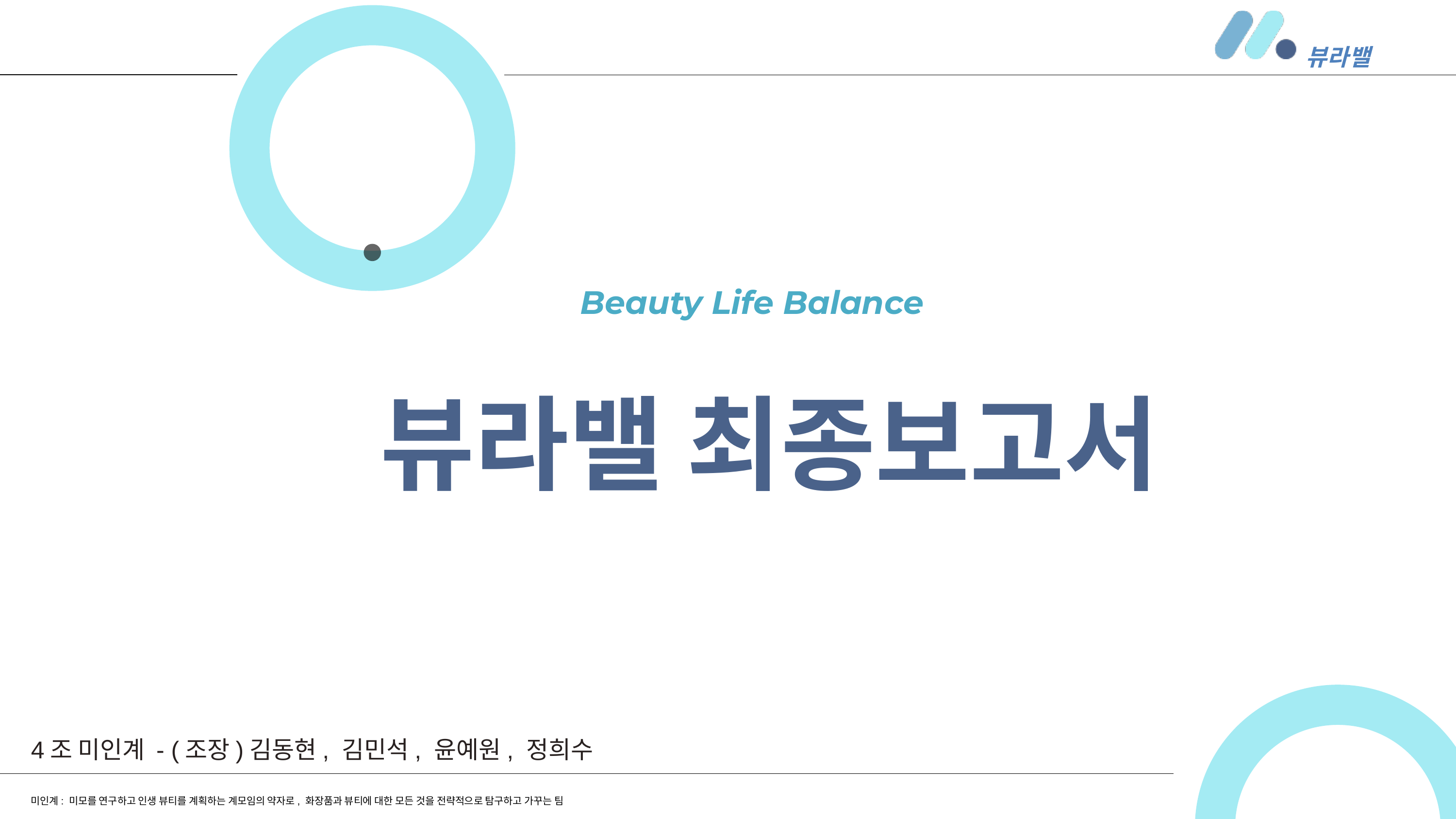

뷰라밸

Beauty Life Balance
뷰라밸 최종보고서

4조 미인계 - (조장)김동현, 김민석, 윤예원, 정희수
미인계: 미모를 연구하고 인생 뷰티를 계획하는 계모임의 약자로, 화장품과 뷰티에 대한 모든 것을 전략적으로 탐구하고 가꾸는 팀